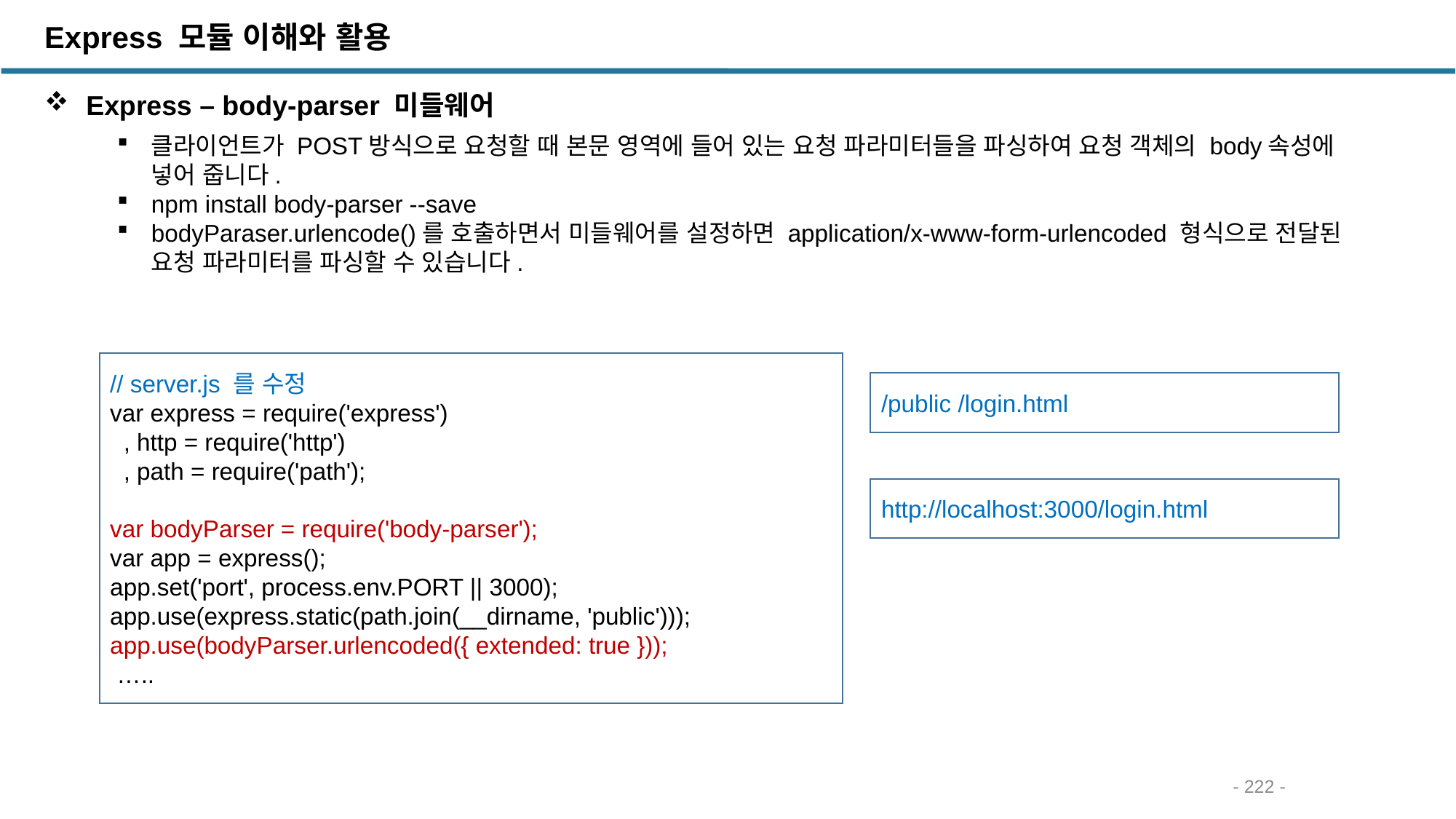

Express 모듈 이해와 활용
 Express – body-parser 미들웨어

클라이언트가 POST방식으로 요청할 때 본문 영역에 들어 있는 요청 파라미터들을 파싱하여 요청 객체의 body속성에 넣어 줍니다.
npm install body-parser --save
bodyParaser.urlencode()를 호출하면서 미들웨어를 설정하면 application/x-www-form-urlencoded 형식으로 전달된 요청 파라미터를 파싱할 수 있습니다.
// server.js 를 수정
var express = require('express')
  , http = require('http')
  , path = require('path');

var bodyParser = require('body-parser');
var app = express();
app.set('port', process.env.PORT || 3000);
app.use(express.static(path.join(__dirname, 'public')));
app.use(bodyParser.urlencoded({ extended: true }));
 …..
/public /login.html
http://localhost:3000/login.html
- 222 -